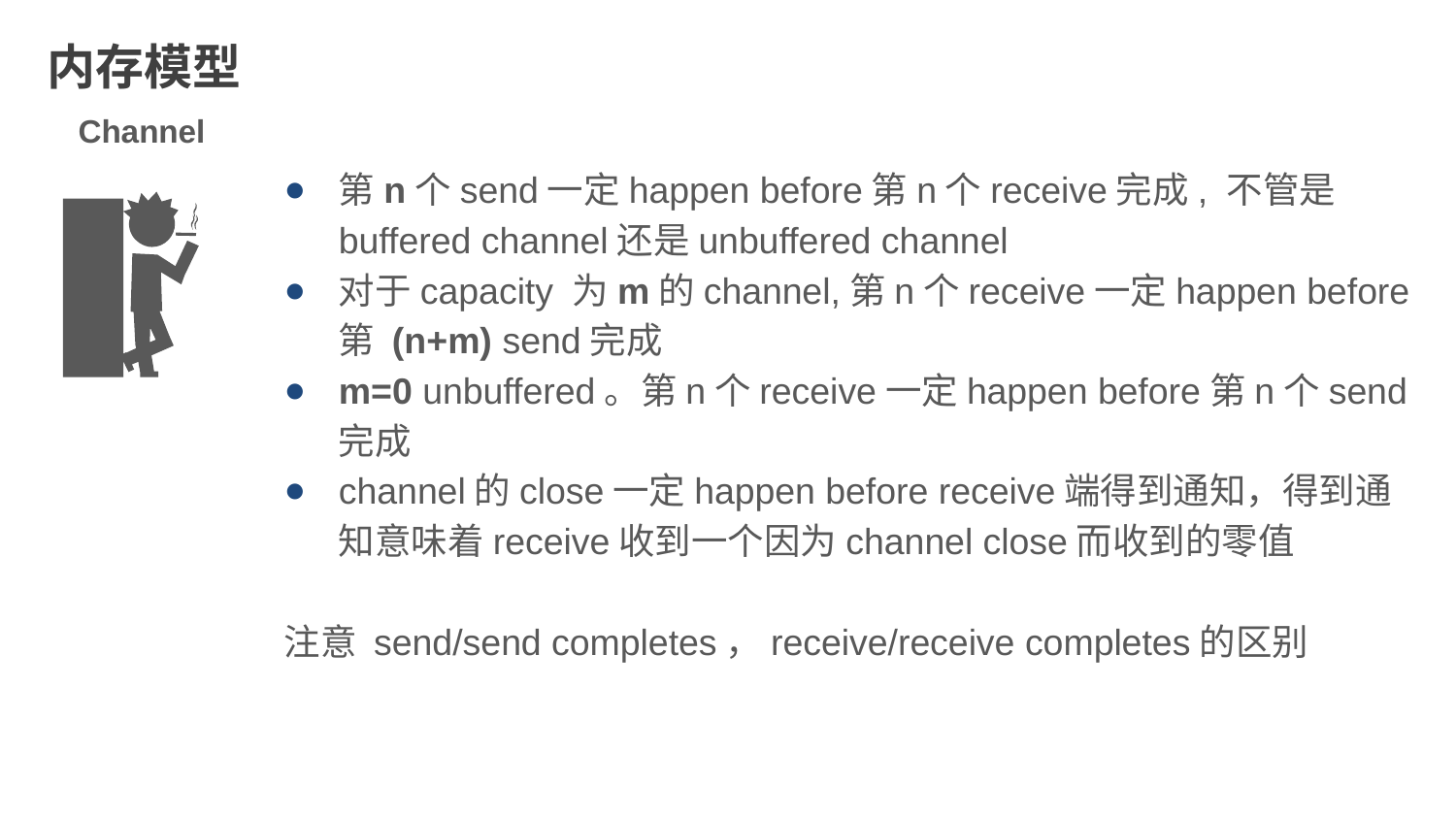

内存模型
Channel
第n个send一定happen before第n个receive完成, 不管是buffered channel还是unbuffered channel
对于capacity 为m的channel,第n个receive一定happen before第 (n+m) send完成
m=0 unbuffered。第n个receive一定happen before第n个send完成
channel的close一定happen before receive端得到通知，得到通知意味着receive收到一个因为channel close而收到的零值

注意 send/send completes，receive/receive completes的区别